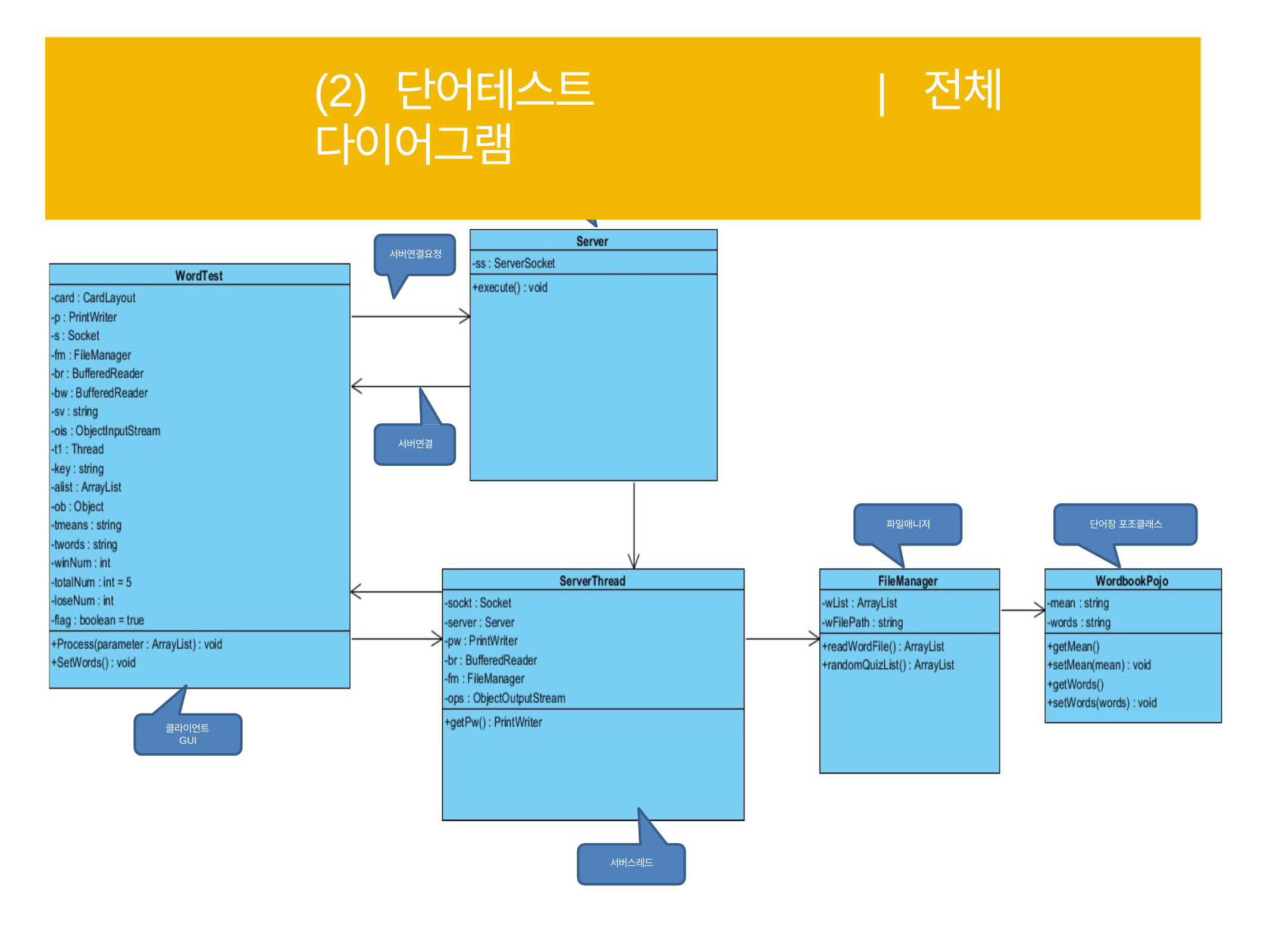

# (2) 단어테스트	| 전체 다이어그램

서버

서버연결요청

서버연결

파일매니저
단어장 포조클래스

클라이언트
GUI

서버스레드